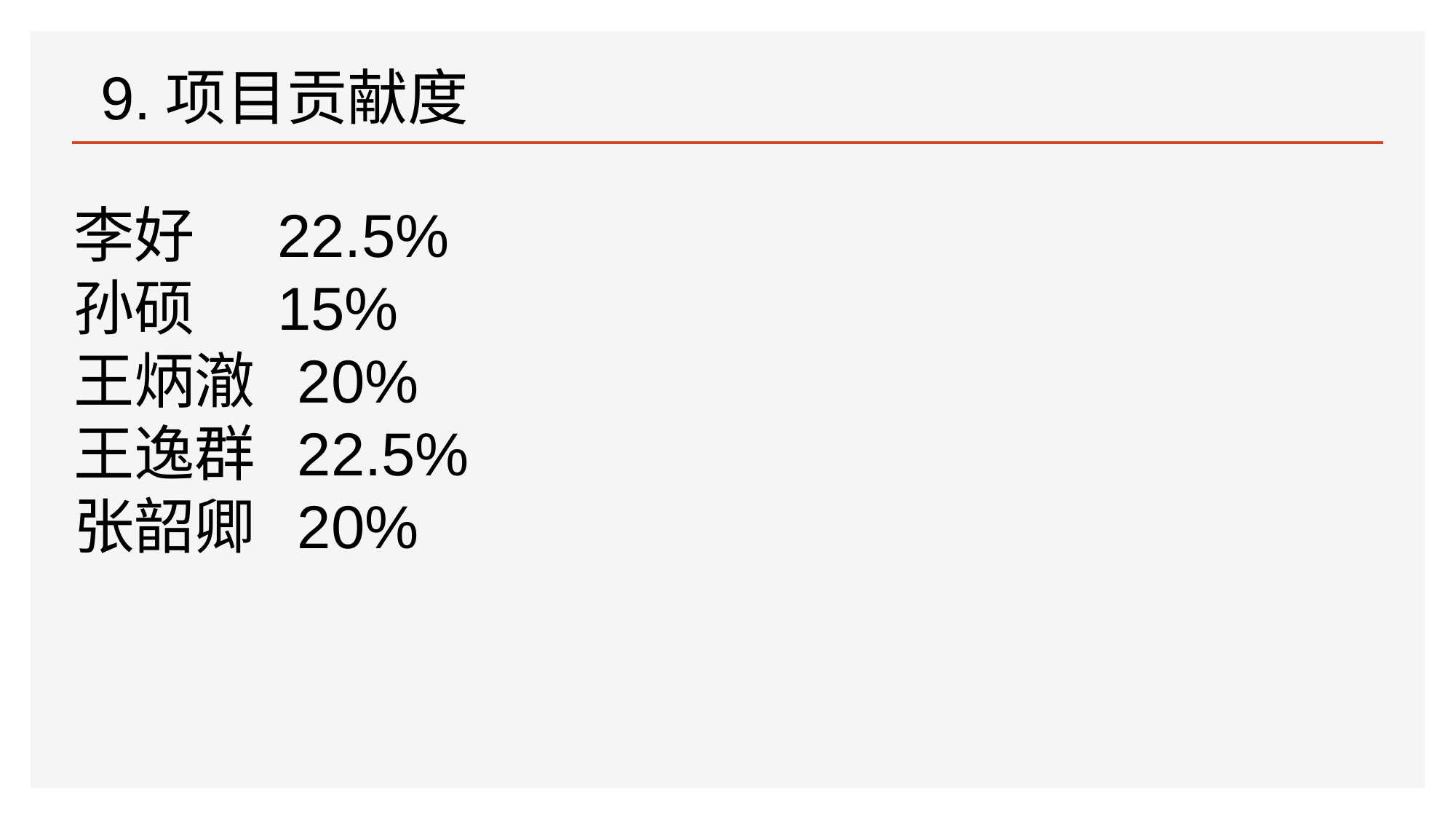

9.项目贡献度
李好     22.5%
孙硕     15%
王炳澈  20%
王逸群  22.5%
张韶卿  20%